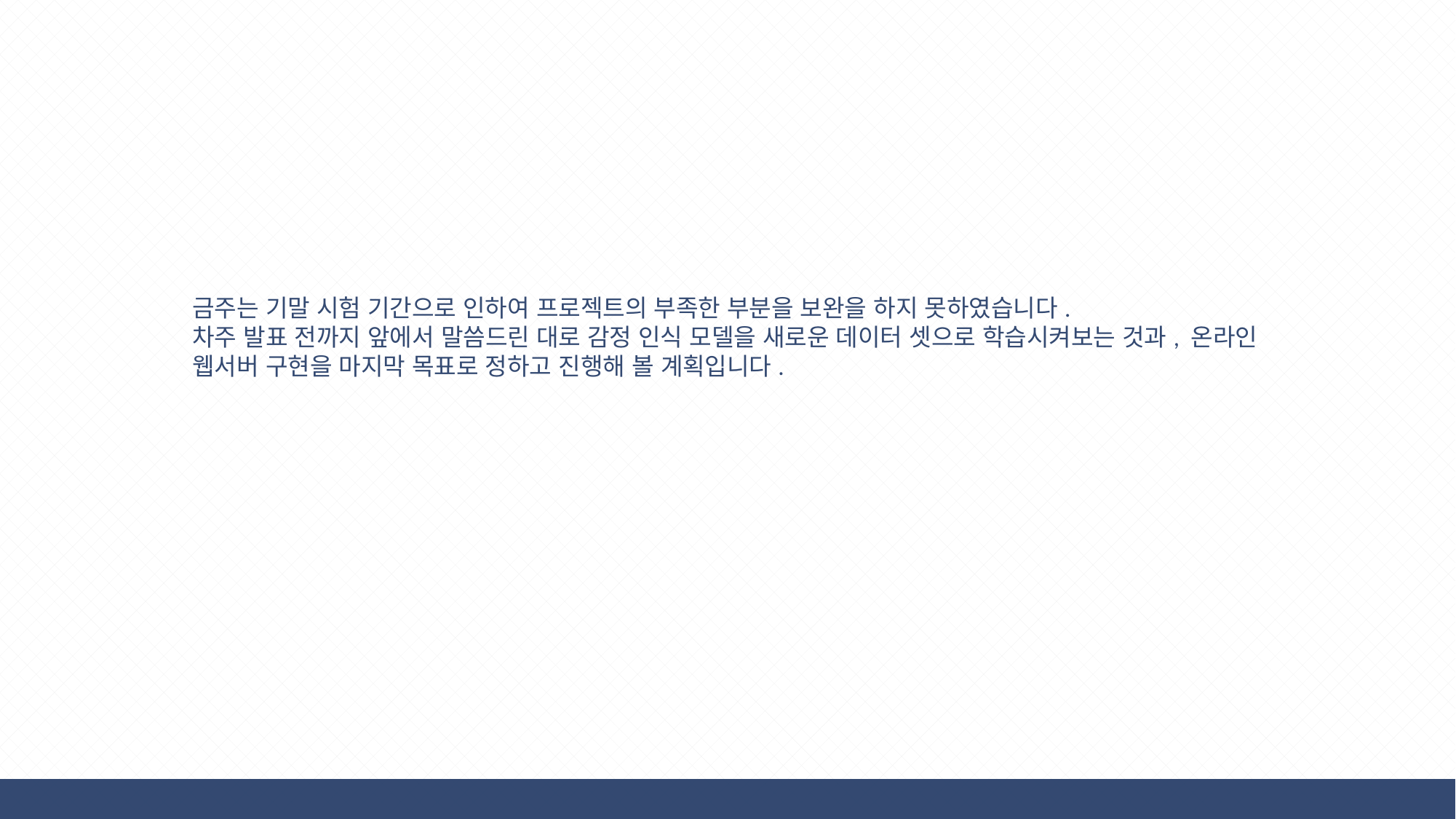

금주는 기말 시험 기간으로 인하여 프로젝트의 부족한 부분을 보완을 하지 못하였습니다.
차주 발표 전까지 앞에서 말씀드린 대로 감정 인식 모델을 새로운 데이터 셋으로 학습시켜보는 것과, 온라인 웹서버 구현을 마지막 목표로 정하고 진행해 볼 계획입니다.